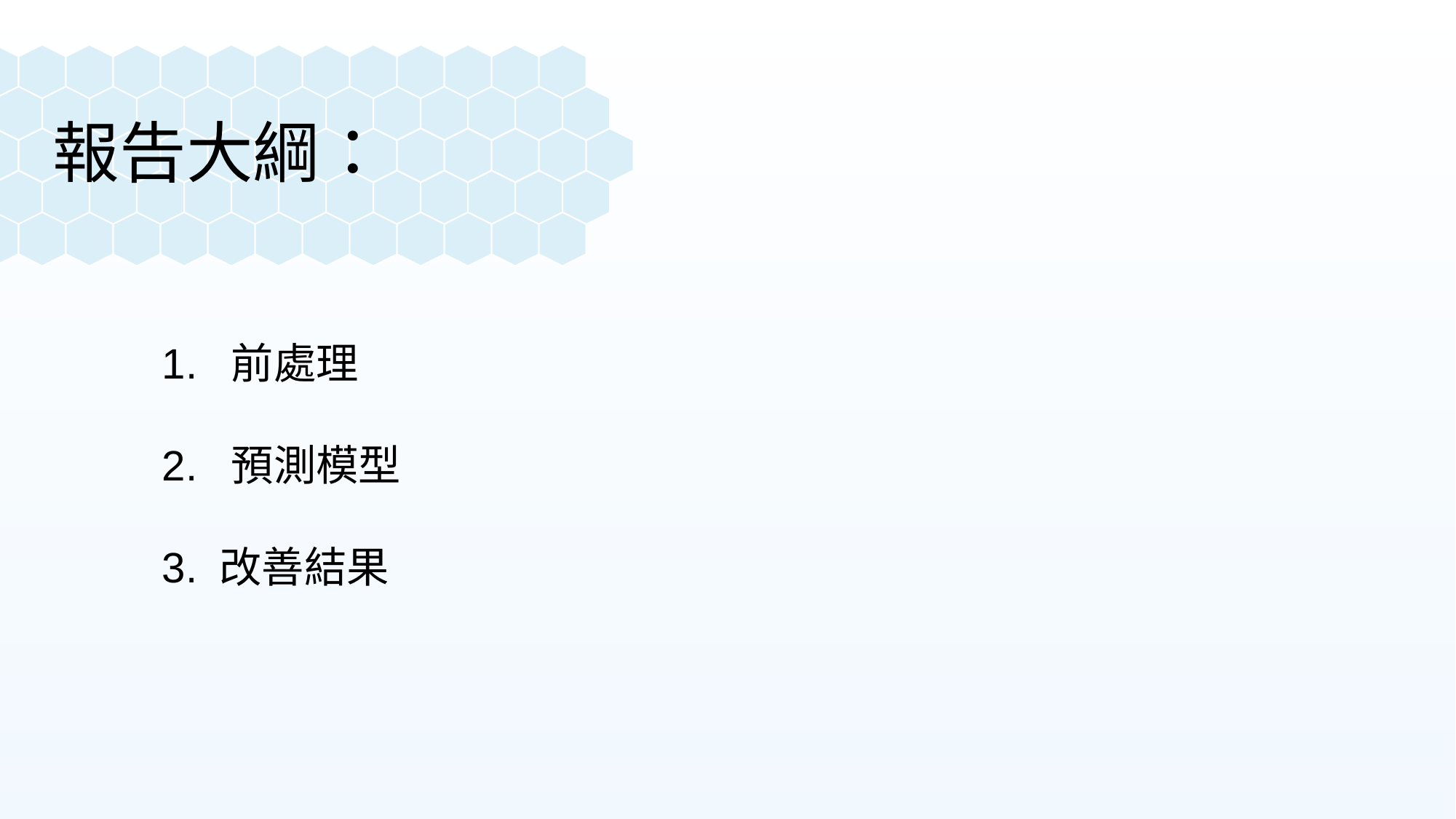

報告大綱：
	1.  前處理

	2.  預測模型

	3. 改善結果